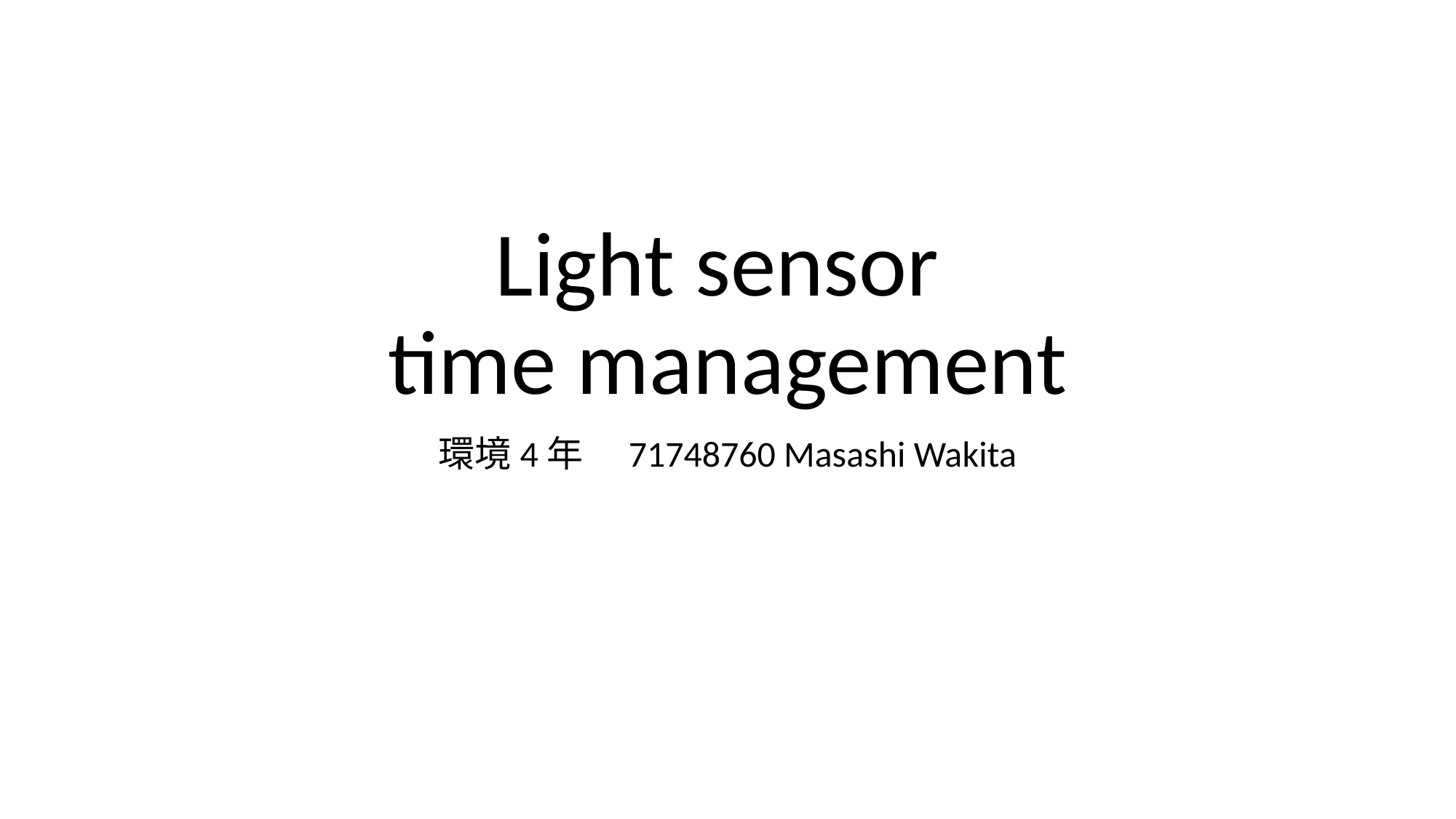

# Light sensor time management
環境4年　71748760 Masashi Wakita